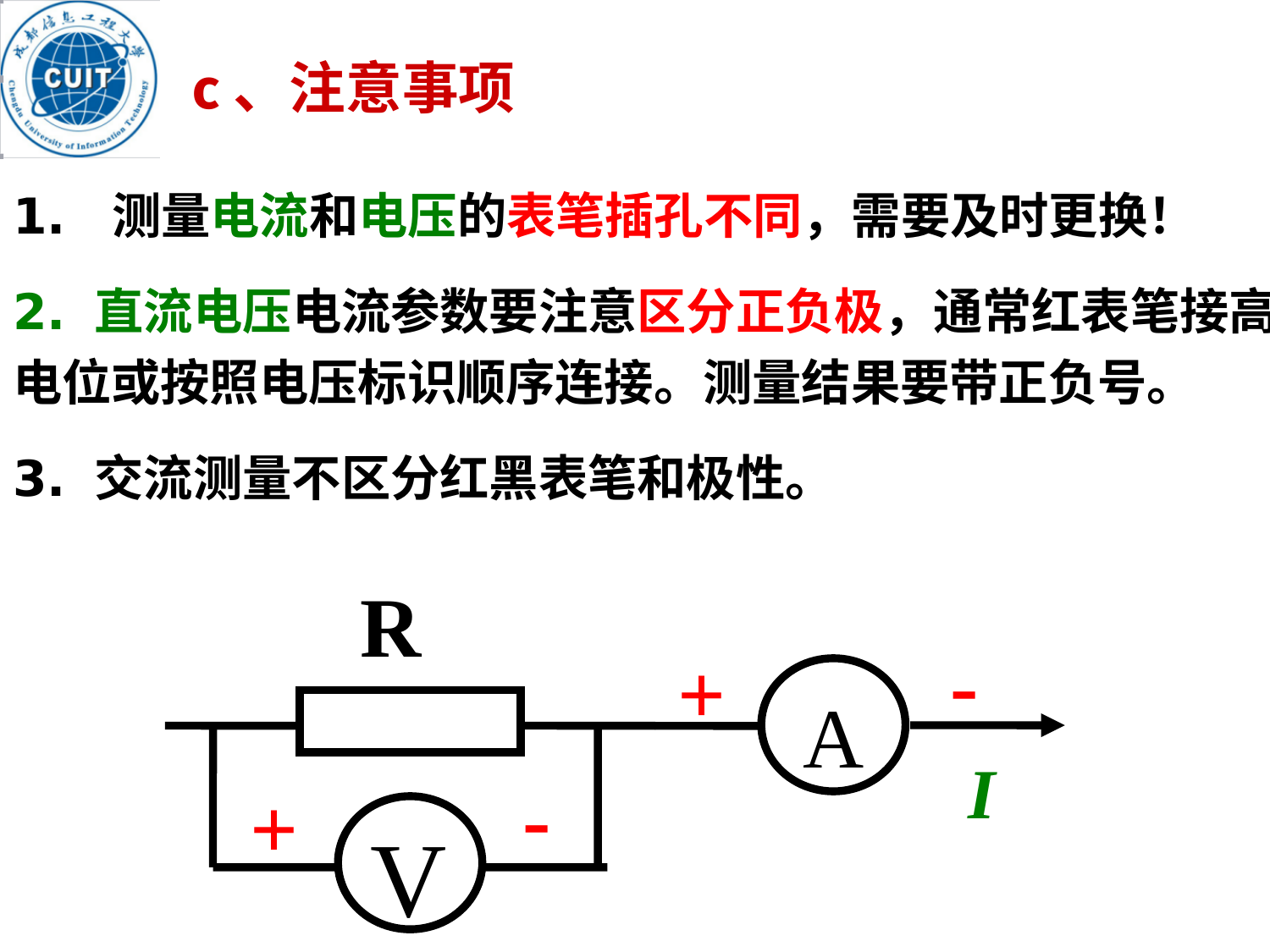

c、注意事项
1.  测量电流和电压的表笔插孔不同，需要及时更换！
2. 直流电压电流参数要注意区分正负极，通常红表笔接高电位或按照电压标识顺序连接。测量结果要带正负号。
3. 交流测量不区分红黑表笔和极性。
R

-
+

A

V

I
-
+